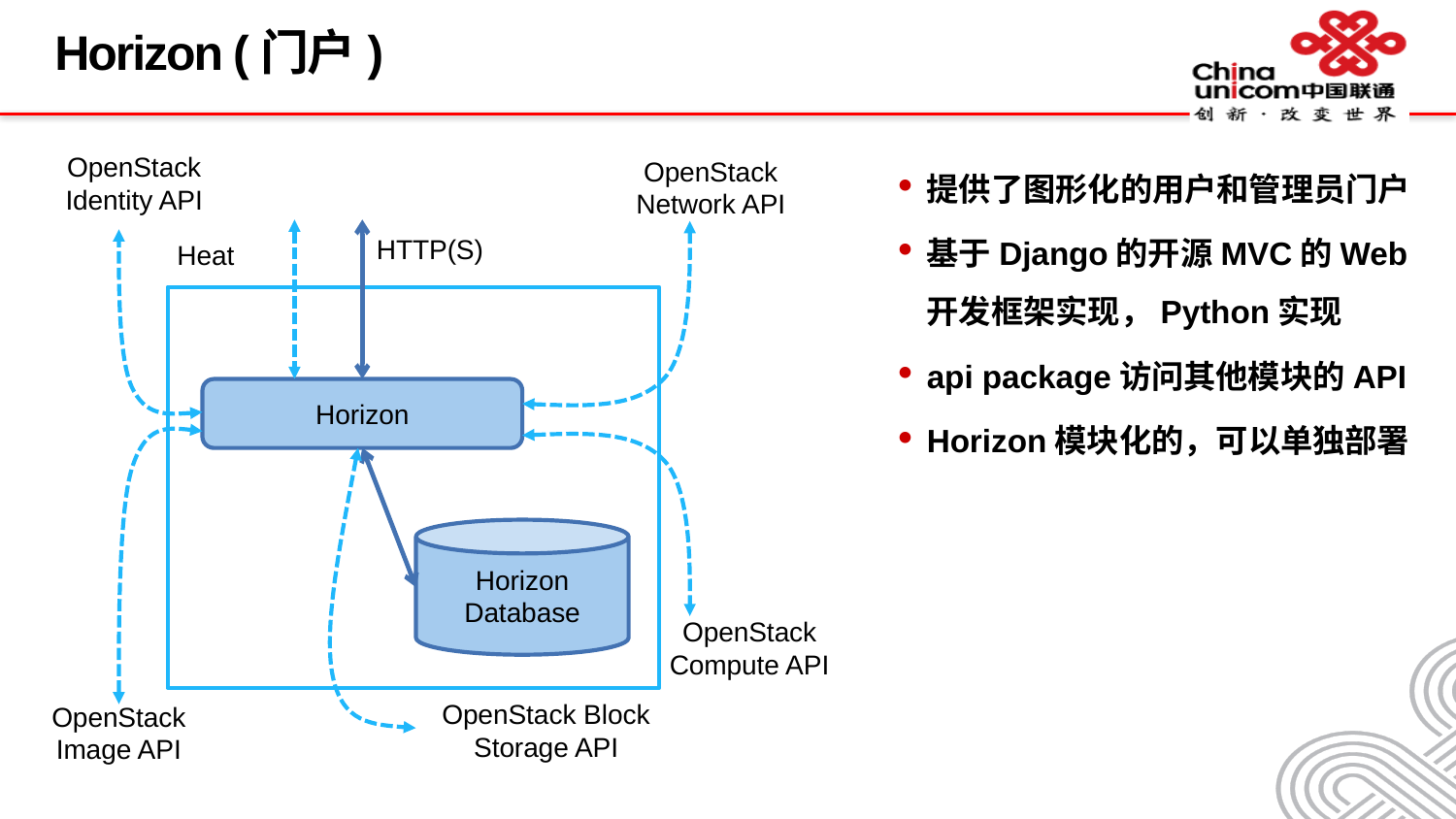

# Horizon (门户)
提供了图形化的用户和管理员门户
基于Django的开源MVC的Web开发框架实现，Python实现
api package访问其他模块的API
Horizon模块化的，可以单独部署
OpenStack Identity API
OpenStack Network API

HTTP(S)

Heat

Horizon

Horizon Database
OpenStack Compute API
OpenStack Block Storage API
OpenStack Image API